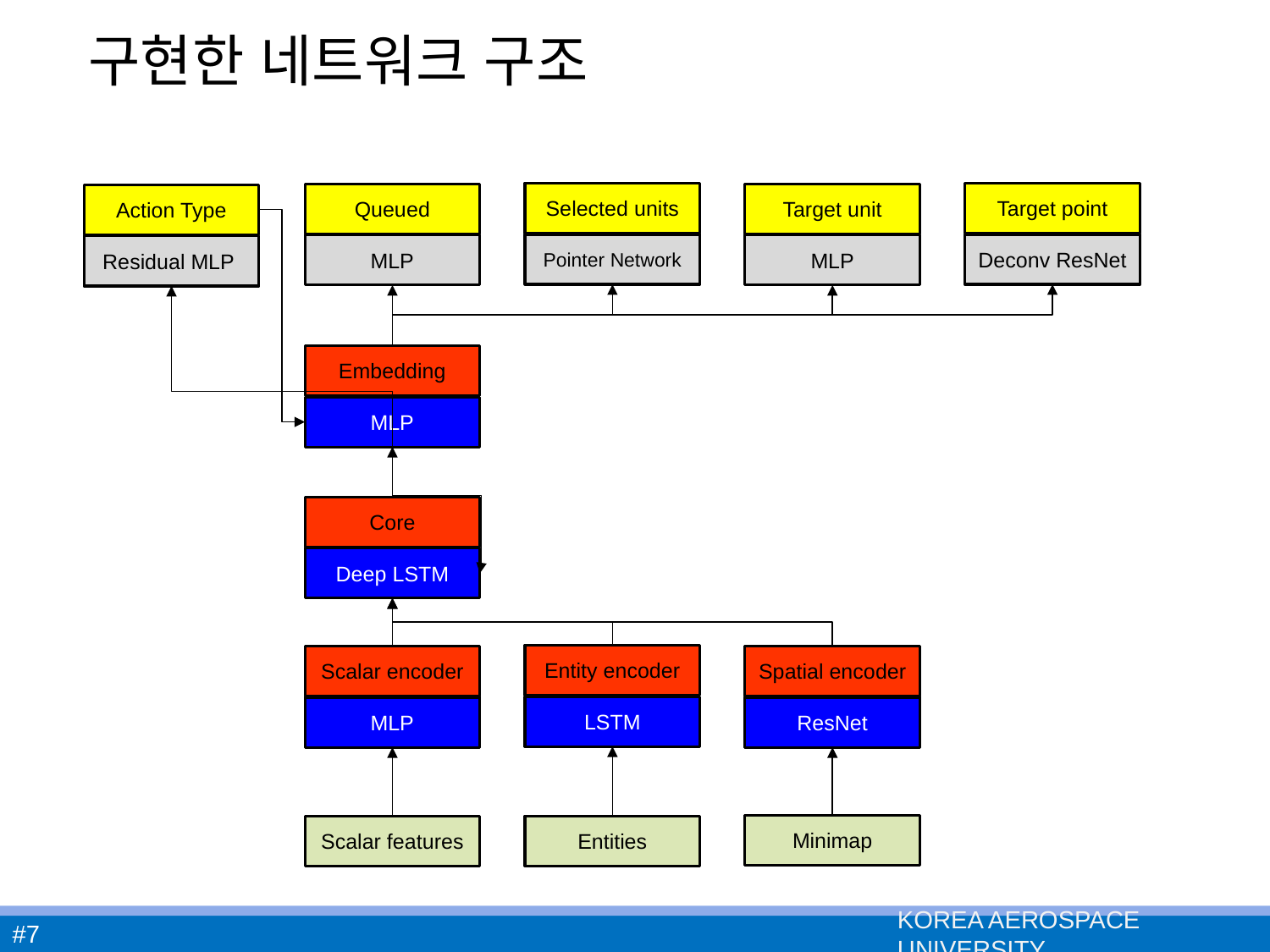

# 구현한 네트워크 구조
Target point
Selected units
Target unit
Queued
Action Type
Deconv ResNet
Pointer Network
MLP
MLP
Residual MLP
Embedding
MLP
Core
Deep LSTM
Entity encoder
Spatial encoder
Scalar encoder
LSTM
ResNet
MLP
Minimap
Scalar features
Entities
#7